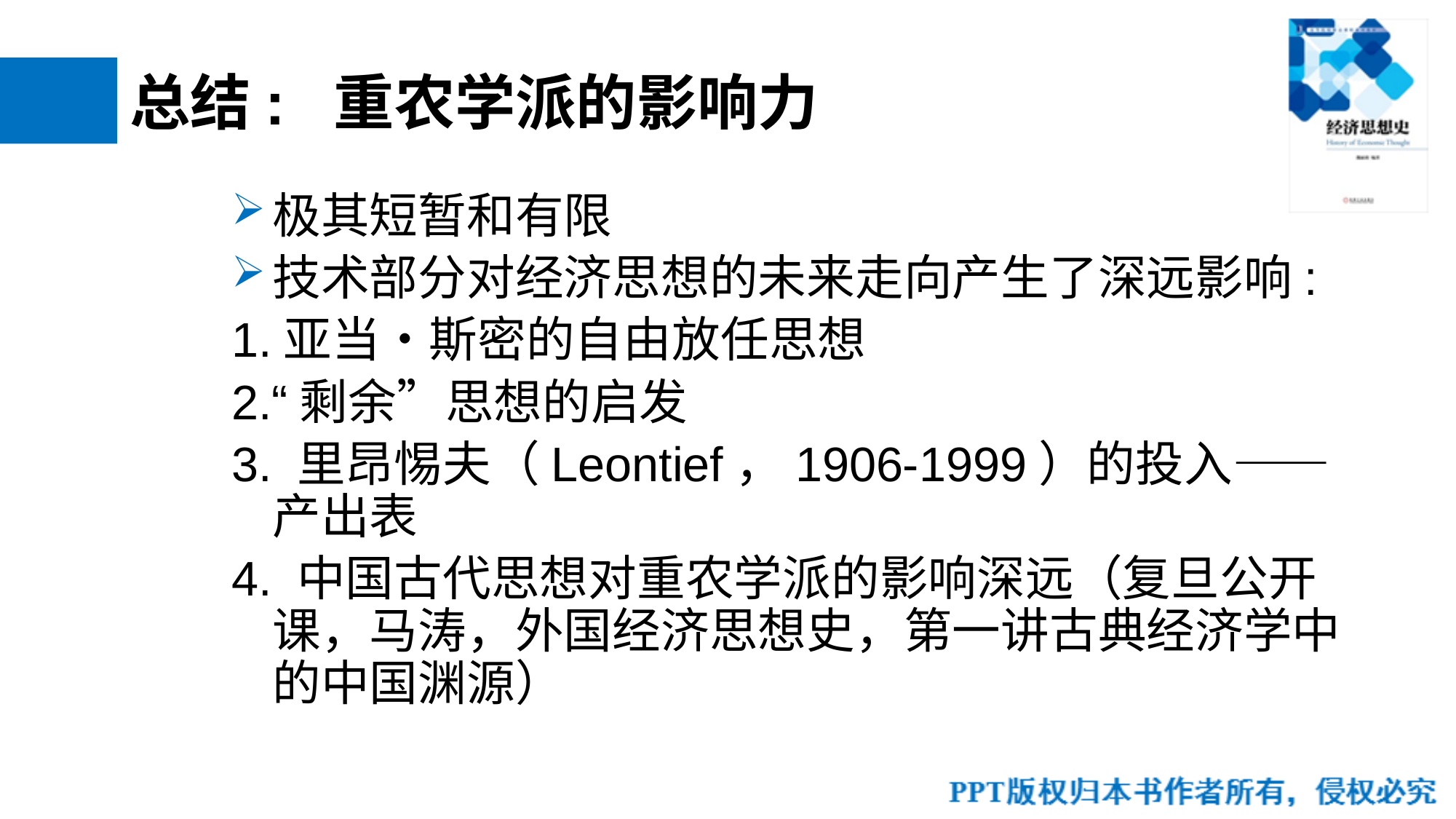

# 总结:  重农学派的影响力

极其短暂和有限
技术部分对经济思想的未来走向产生了深远影响:
1.亚当•斯密的自由放任思想
2.“剩余”思想的启发
3. 里昂惕夫（Leontief，1906-1999）的投入——产出表
4. 中国古代思想对重农学派的影响深远（复旦公开课，马涛，外国经济思想史，第一讲古典经济学中的中国渊源）

70